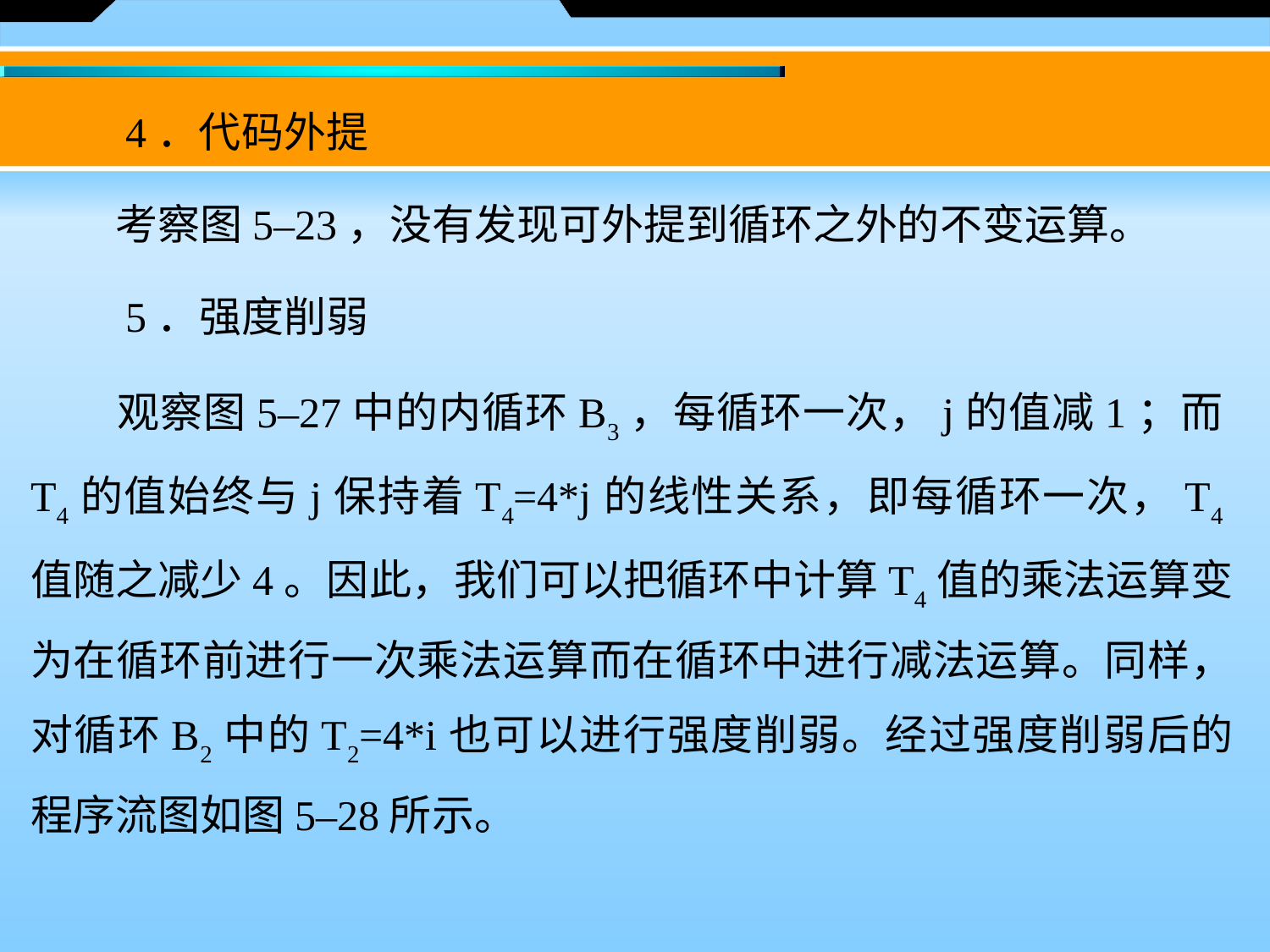

4．代码外提
　　考察图5–23，没有发现可外提到循环之外的不变运算。
　　5．强度削弱
　　观察图5–27中的内循环B3，每循环一次，j的值减1；而T4的值始终与j保持着T4=4*j的线性关系，即每循环一次，T4值随之减少4。因此，我们可以把循环中计算T4值的乘法运算变为在循环前进行一次乘法运算而在循环中进行减法运算。同样，对循环B2中的T2=4*i也可以进行强度削弱。经过强度削弱后的程序流图如图5–28所示。